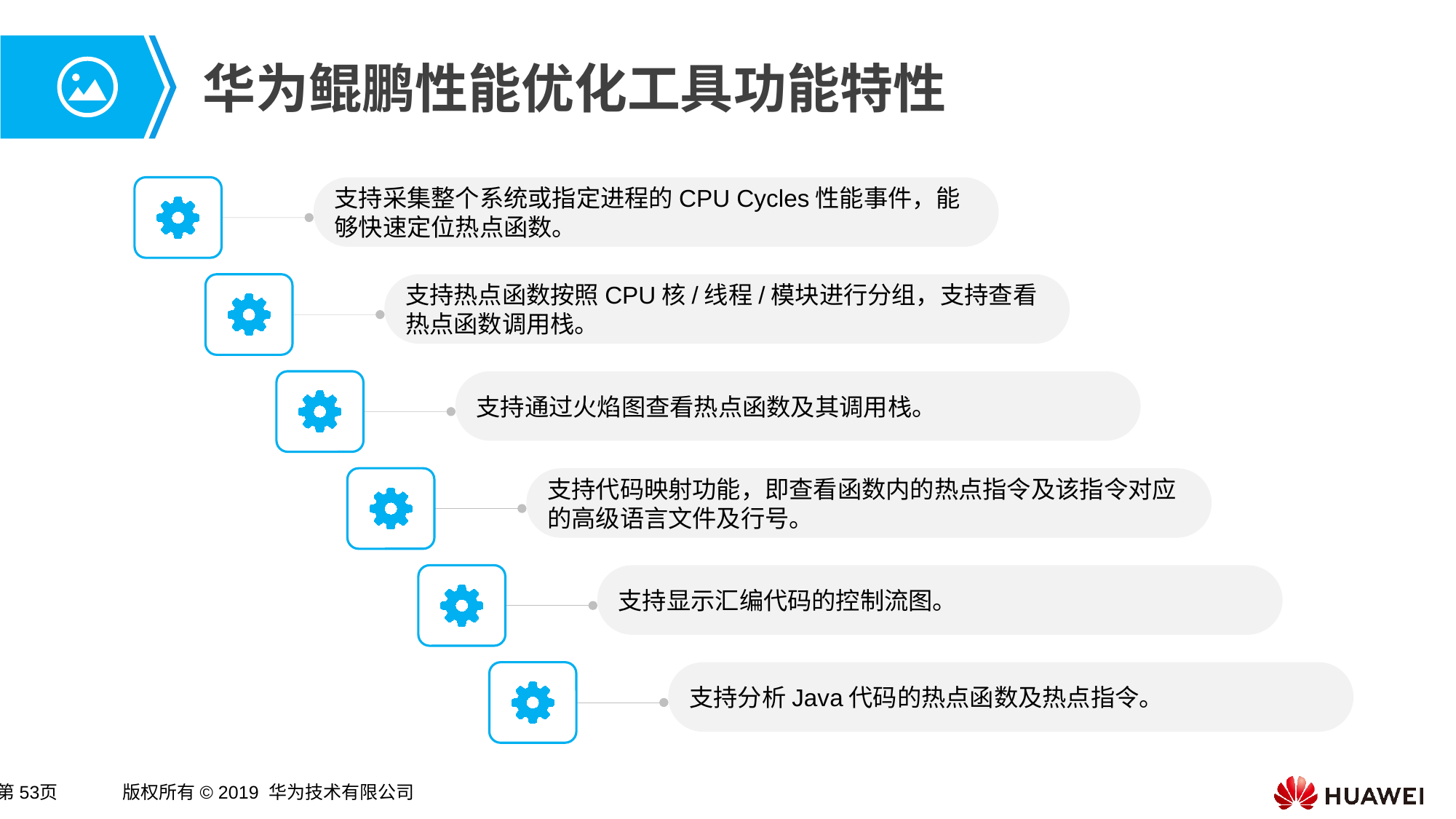

# 华为鲲鹏性能优化工具功能特性

支持采集整个系统或指定进程的CPU Cycles性能事件，能够快速定位热点函数。

支持热点函数按照CPU核/线程/模块进行分组，支持查看热点函数调用栈。

支持通过火焰图查看热点函数及其调用栈。

支持代码映射功能，即查看函数内的热点指令及该指令对应的高级语言文件及行号。

支持显示汇编代码的控制流图。

支持分析Java代码的热点函数及热点指令。